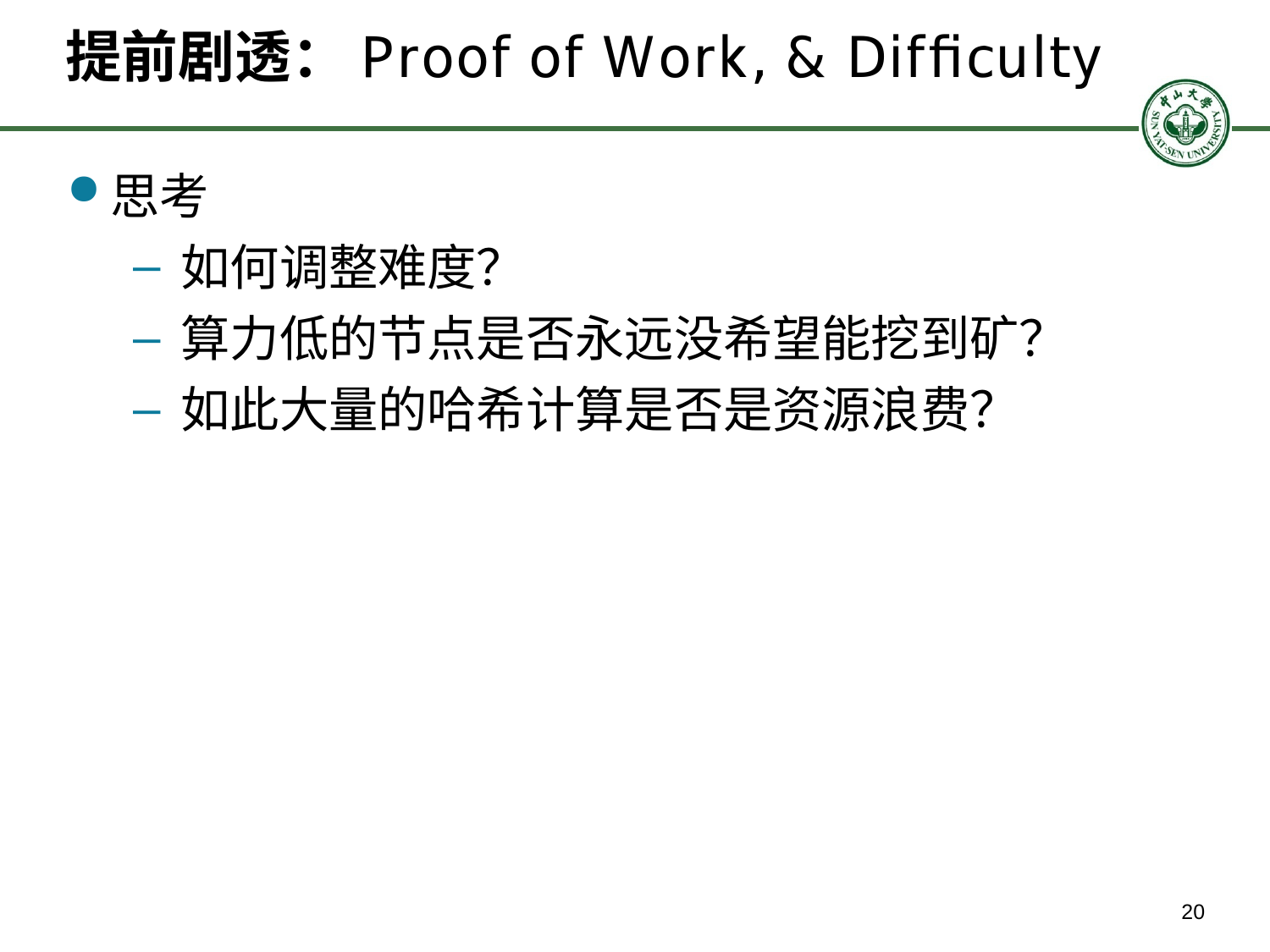

# 提前剧透：Proof of Work, & Difficulty
思考
如何调整难度？
算力低的节点是否永远没希望能挖到矿？
如此大量的哈希计算是否是资源浪费？